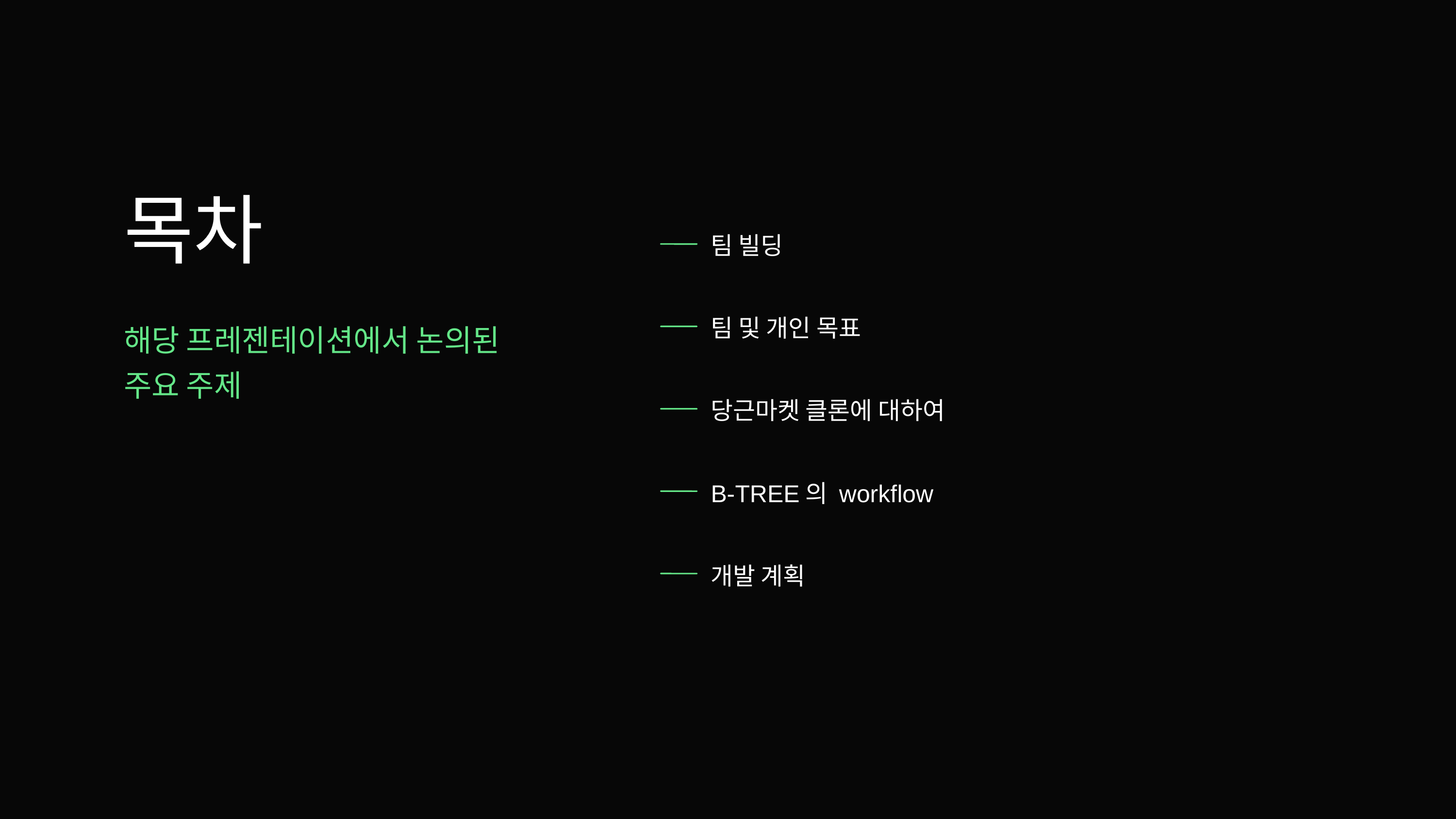

목차
해당 프레젠테이션에서 논의된
주요 주제
팀 빌딩

팀 및 개인 목표

당근마켓 클론​에 대하여

B-TREE의 workflow

개발 계획